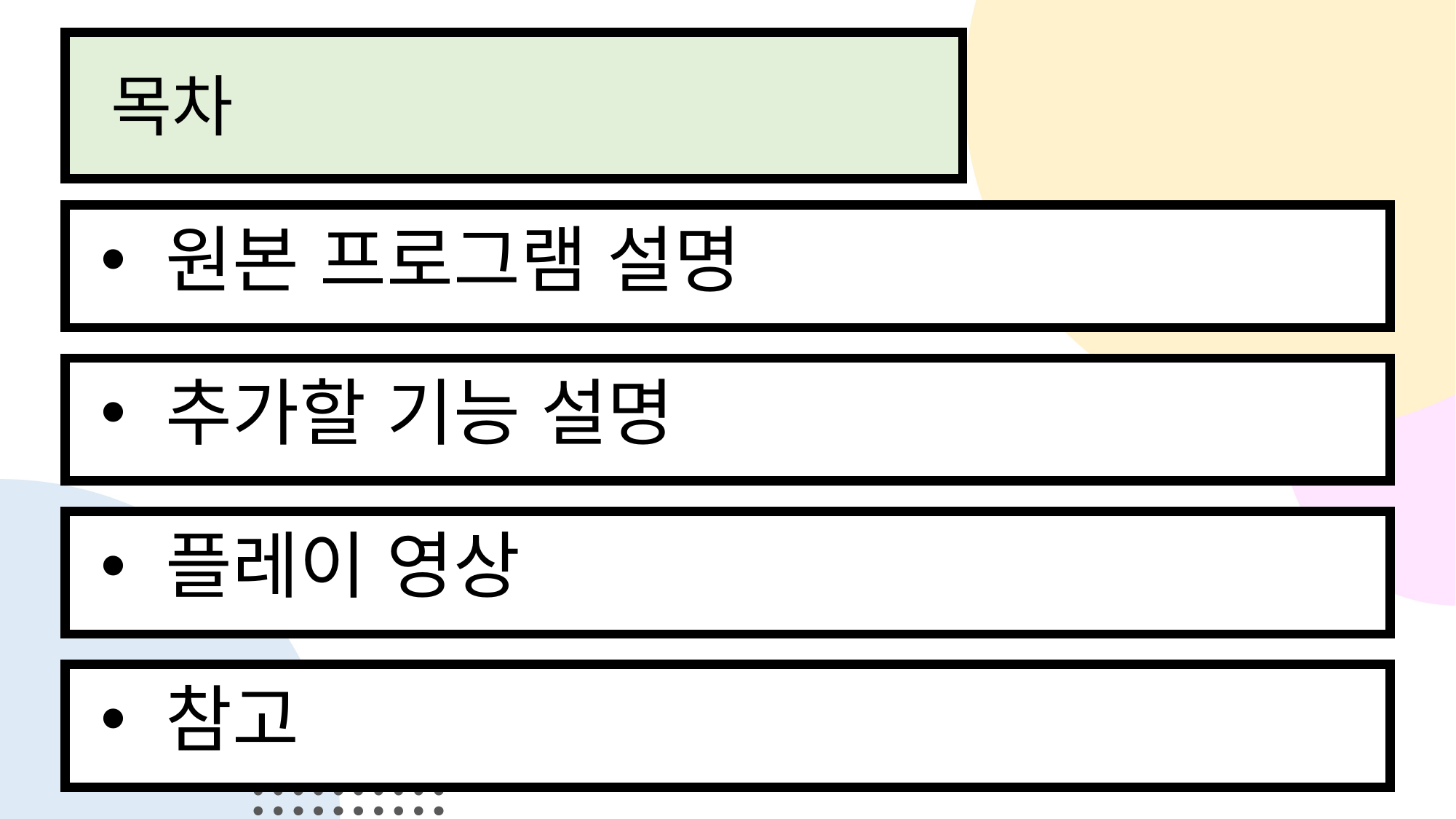

# 목차

 원본 프로그램 설명

 추가할 기능 설명

 플레이 영상

 참고